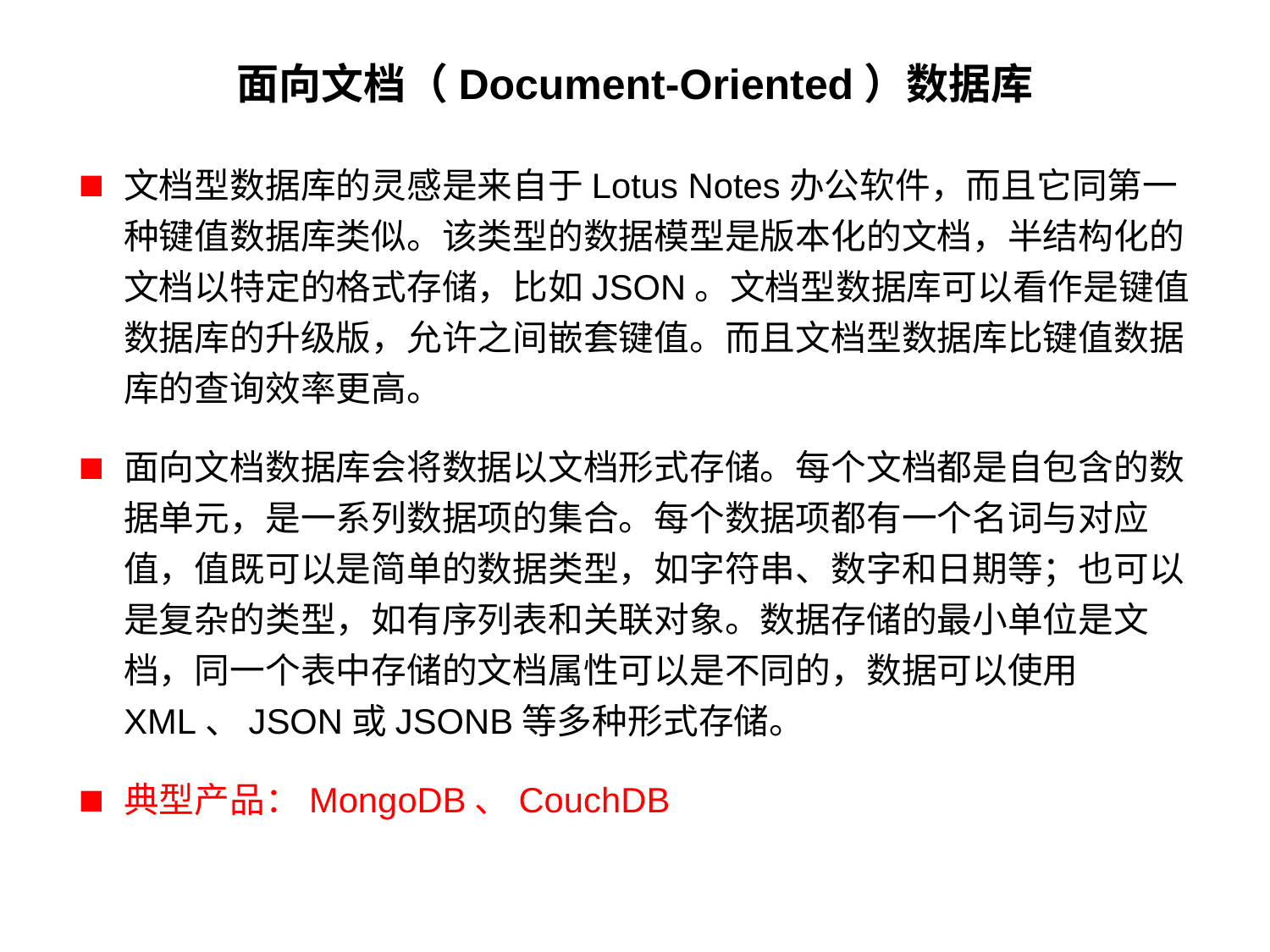

# 面向文档（Document-Oriented）数据库
文档型数据库的灵感是来自于Lotus Notes办公软件，而且它同第一种键值数据库类似。该类型的数据模型是版本化的文档，半结构化的文档以特定的格式存储，比如JSON。文档型数据库可以看作是键值数据库的升级版，允许之间嵌套键值。而且文档型数据库比键值数据库的查询效率更高。
面向文档数据库会将数据以文档形式存储。每个文档都是自包含的数据单元，是一系列数据项的集合。每个数据项都有一个名词与对应值，值既可以是简单的数据类型，如字符串、数字和日期等；也可以是复杂的类型，如有序列表和关联对象。数据存储的最小单位是文档，同一个表中存储的文档属性可以是不同的，数据可以使用XML、JSON或JSONB等多种形式存储。
典型产品：MongoDB、CouchDB